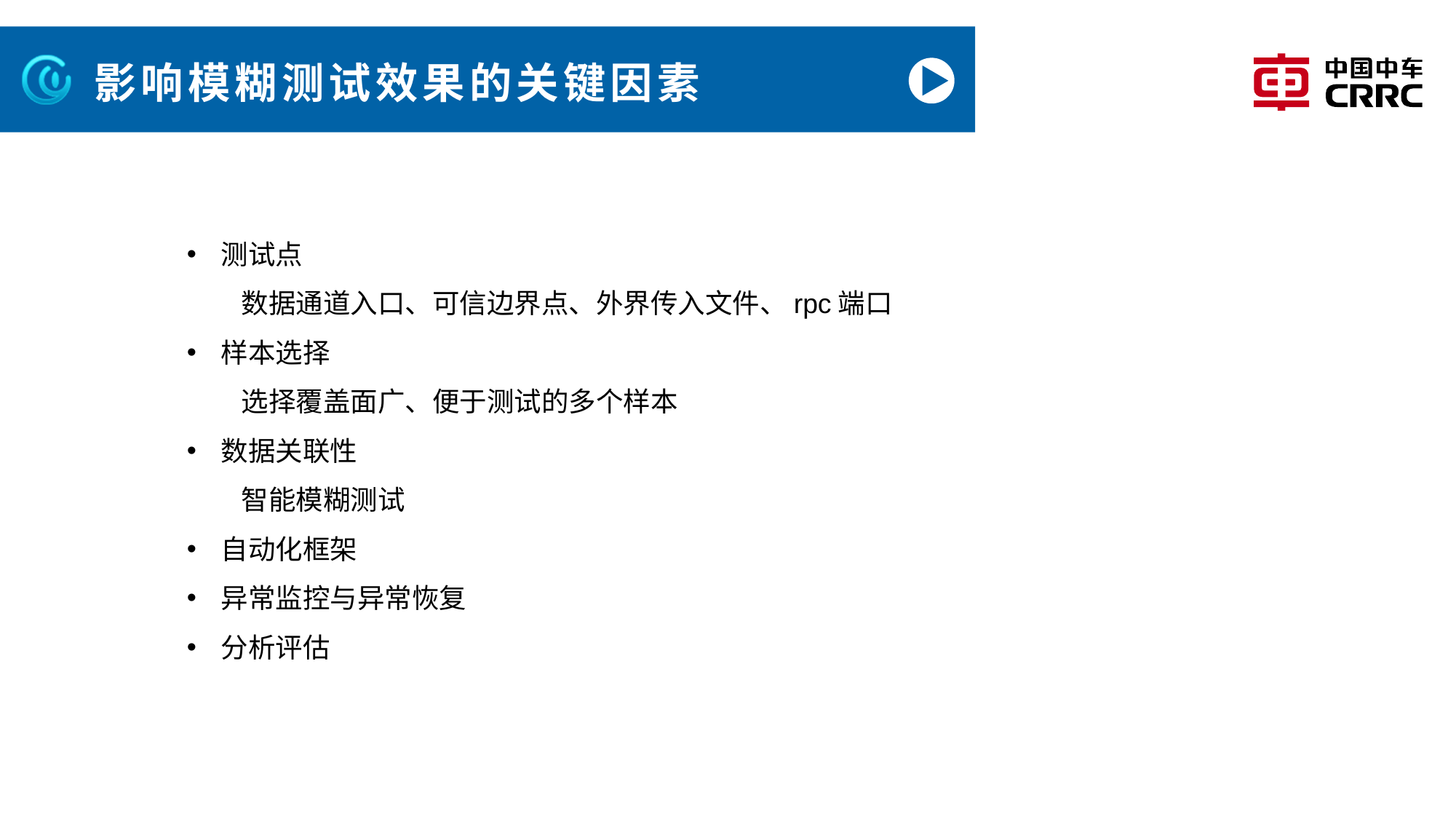

# 影响模糊测试效果的关键因素
测试点
数据通道入口、可信边界点、外界传入文件、rpc端口
样本选择
选择覆盖面广、便于测试的多个样本
数据关联性
智能模糊测试
自动化框架
异常监控与异常恢复
分析评估
90